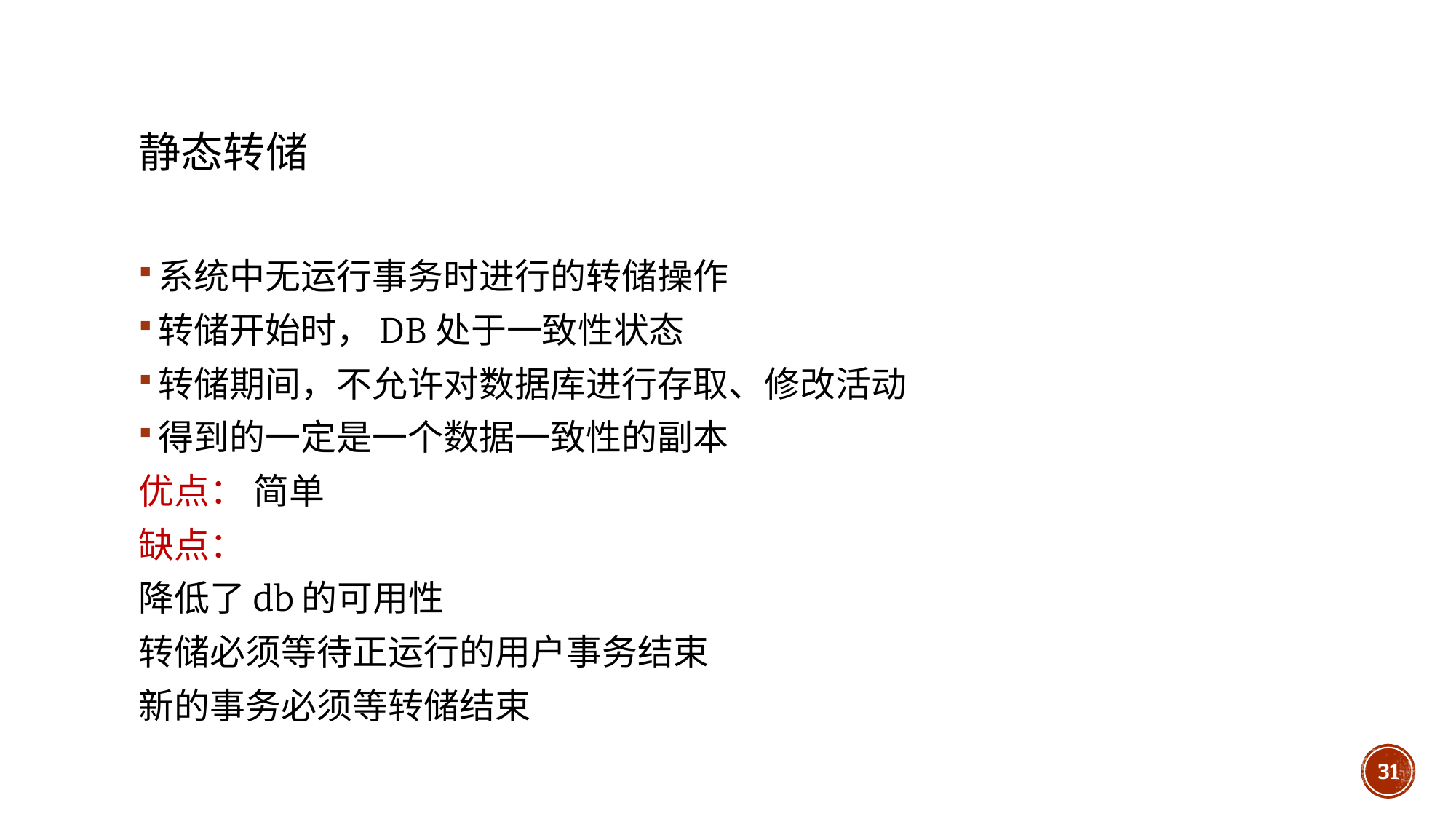

# 静态转储
系统中无运行事务时进行的转储操作
转储开始时，DB处于一致性状态
转储期间，不允许对数据库进行存取、修改活动
得到的一定是一个数据一致性的副本
优点： 简单
缺点：
降低了db的可用性
转储必须等待正运行的用户事务结束
新的事务必须等转储结束

31